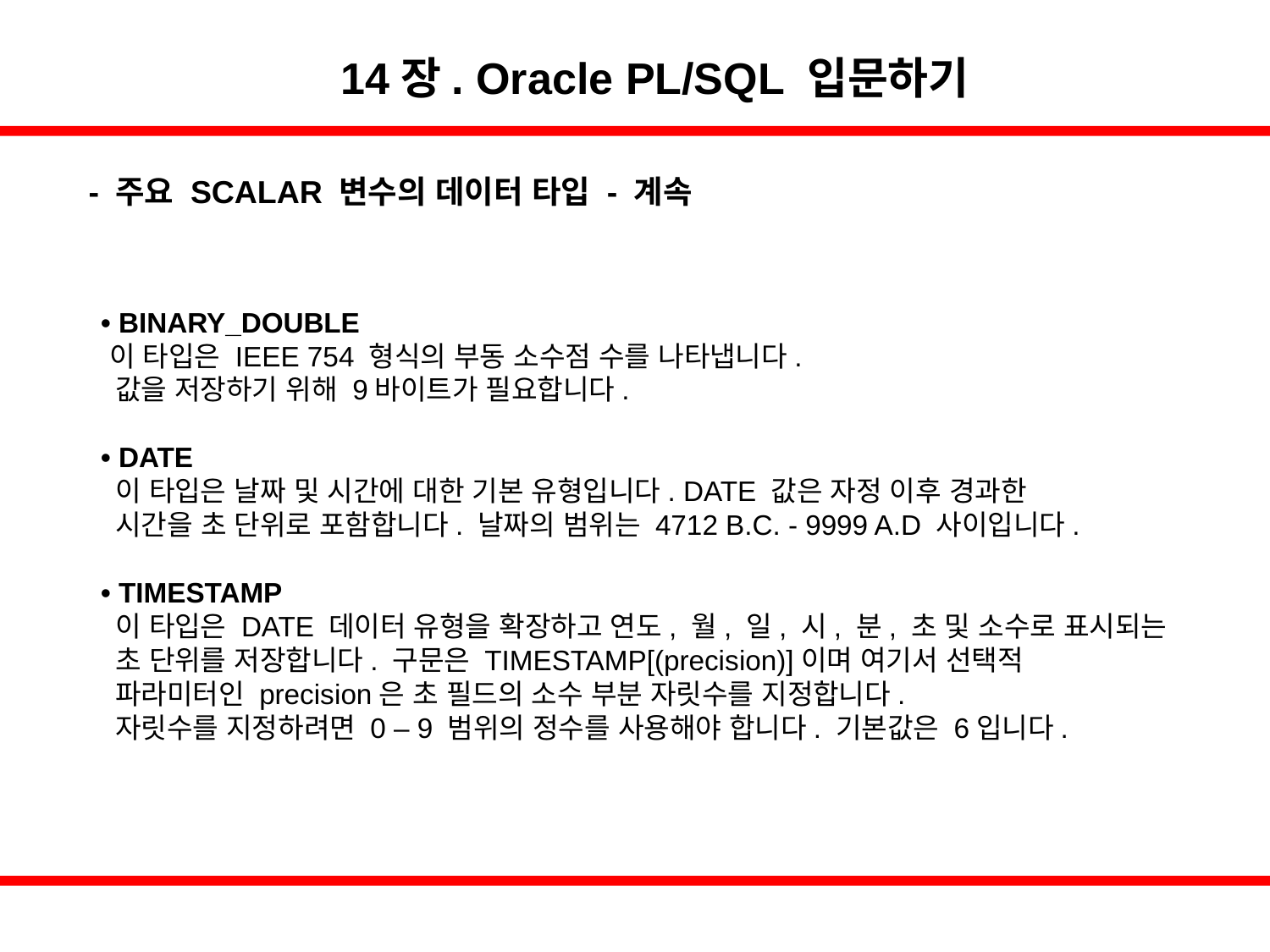

14장. Oracle PL/SQL 입문하기

- 주요 SCALAR 변수의 데이터 타입 - 계속
   • BINARY_DOUBLE
    이 타입은 IEEE 754 형식의 부동 소수점 수를 나타냅니다.
    값을 저장하기 위해 9바이트가 필요합니다.

   • DATE
    이 타입은 날짜 및 시간에 대한 기본 유형입니다. DATE 값은 자정 이후 경과한
    시간을 초 단위로 포함합니다. 날짜의 범위는 4712 B.C. - 9999 A.D 사이입니다.

   • TIMESTAMP
    이 타입은 DATE 데이터 유형을 확장하고 연도, 월, 일, 시, 분, 초 및 소수로 표시되는
    초 단위를 저장합니다. 구문은 TIMESTAMP[(precision)]이며 여기서 선택적
    파라미터인 precision은 초 필드의 소수 부분 자릿수를 지정합니다.
    자릿수를 지정하려면 0 – 9 범위의 정수를 사용해야 합니다. 기본값은 6입니다.